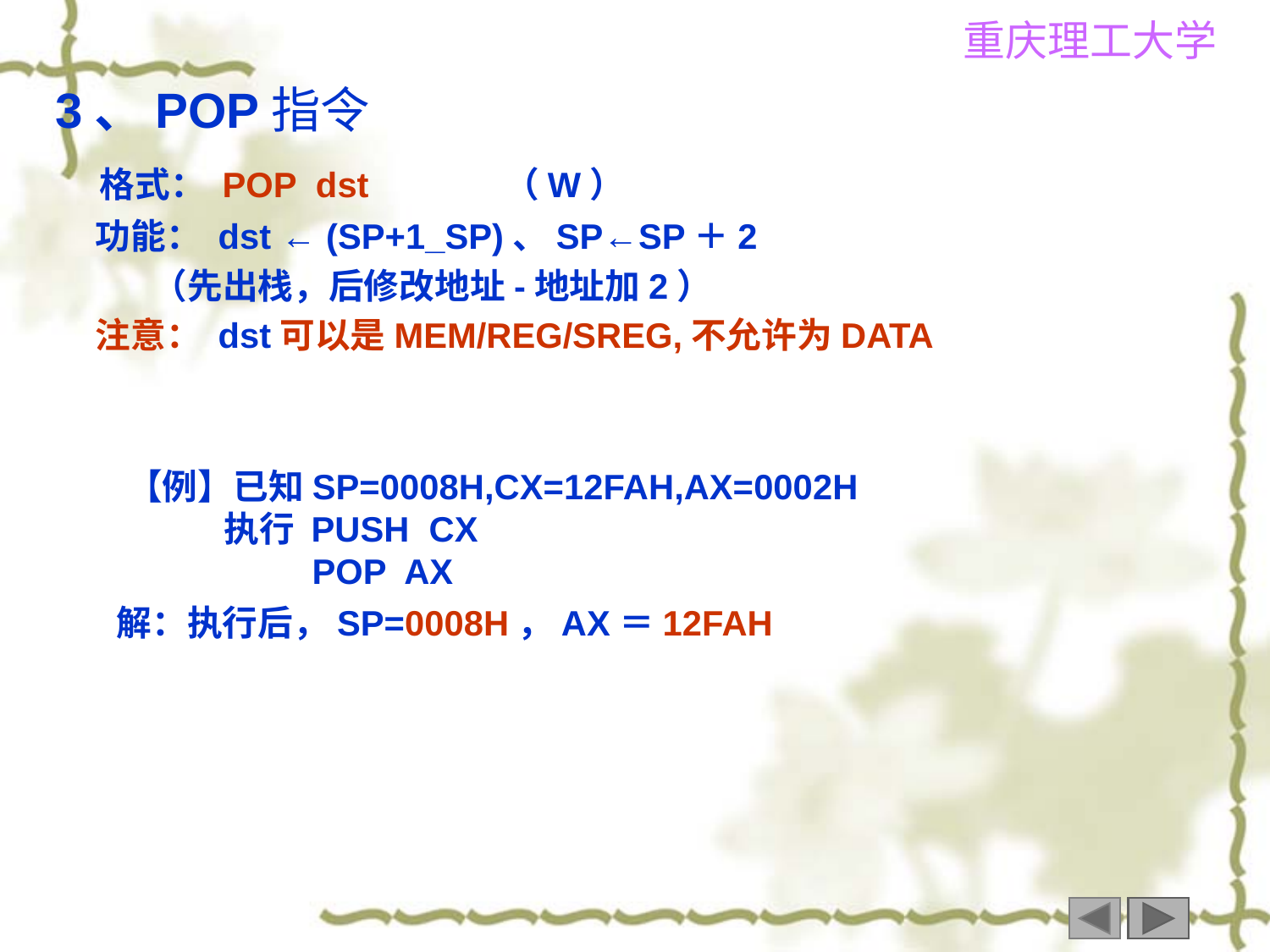

3、POP指令
   格式： POP  dst             （W）
    功能： dst ← (SP+1_SP)、SP←SP＋2
           （先出栈，后修改地址-地址加2）
    注意： dst可以是MEM/REG/SREG,不允许为DATA

【例】已知SP=0008H,CX=12FAH,AX=0002H
           执行 PUSH  CX
                   POP  AX
解：执行后，SP=0008H，AX＝12FAH